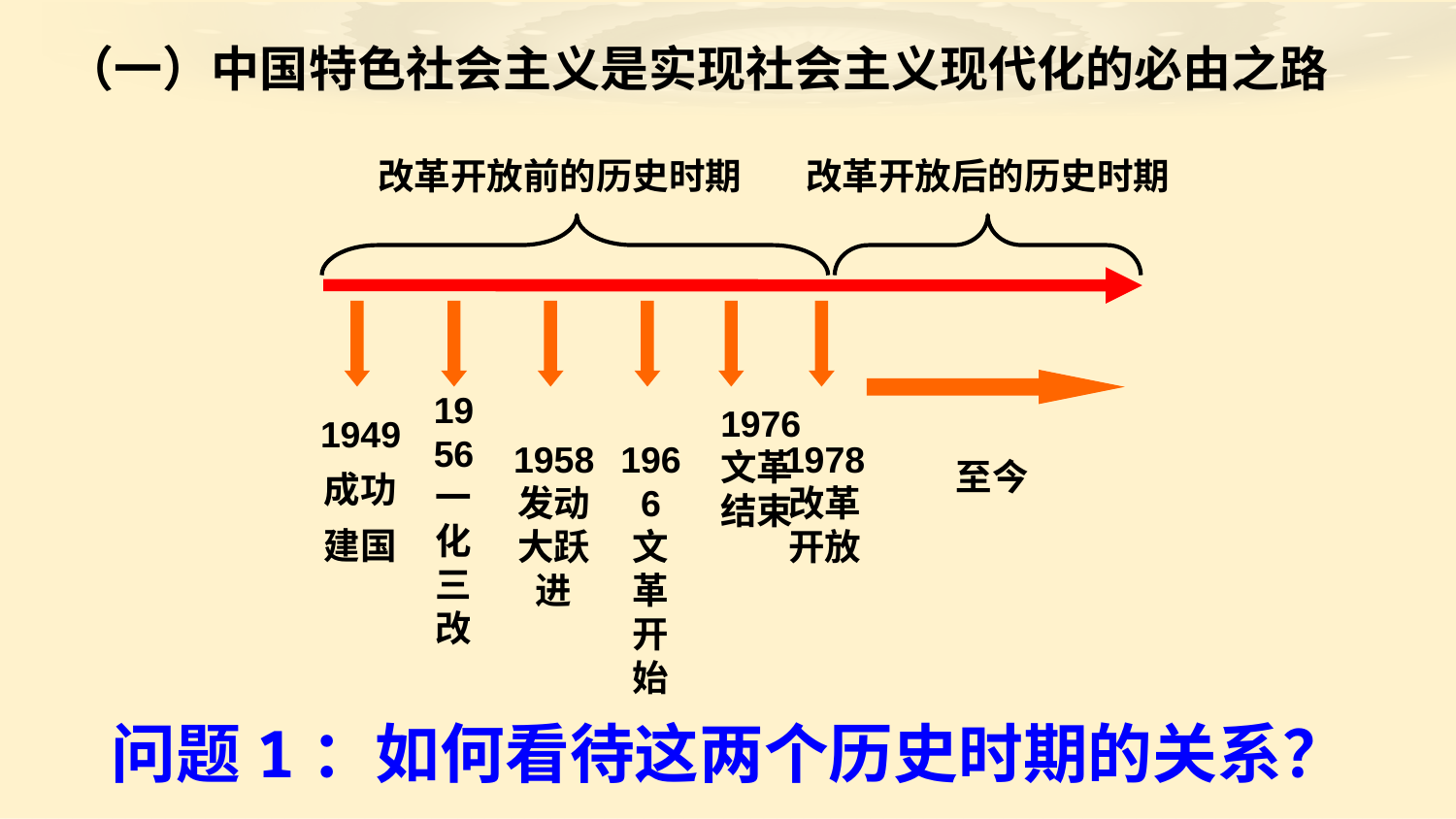

（一）中国特色社会主义是实现社会主义现代化的必由之路

改革开放前的历史时期
改革开放后的历史时期

1956
一化
三改
1976
文革
结束
1949
成功
建国
1958
发动
大跃进
1966
文革
开始
1978
改革
开放
至今
问题1：如何看待这两个历史时期的关系？